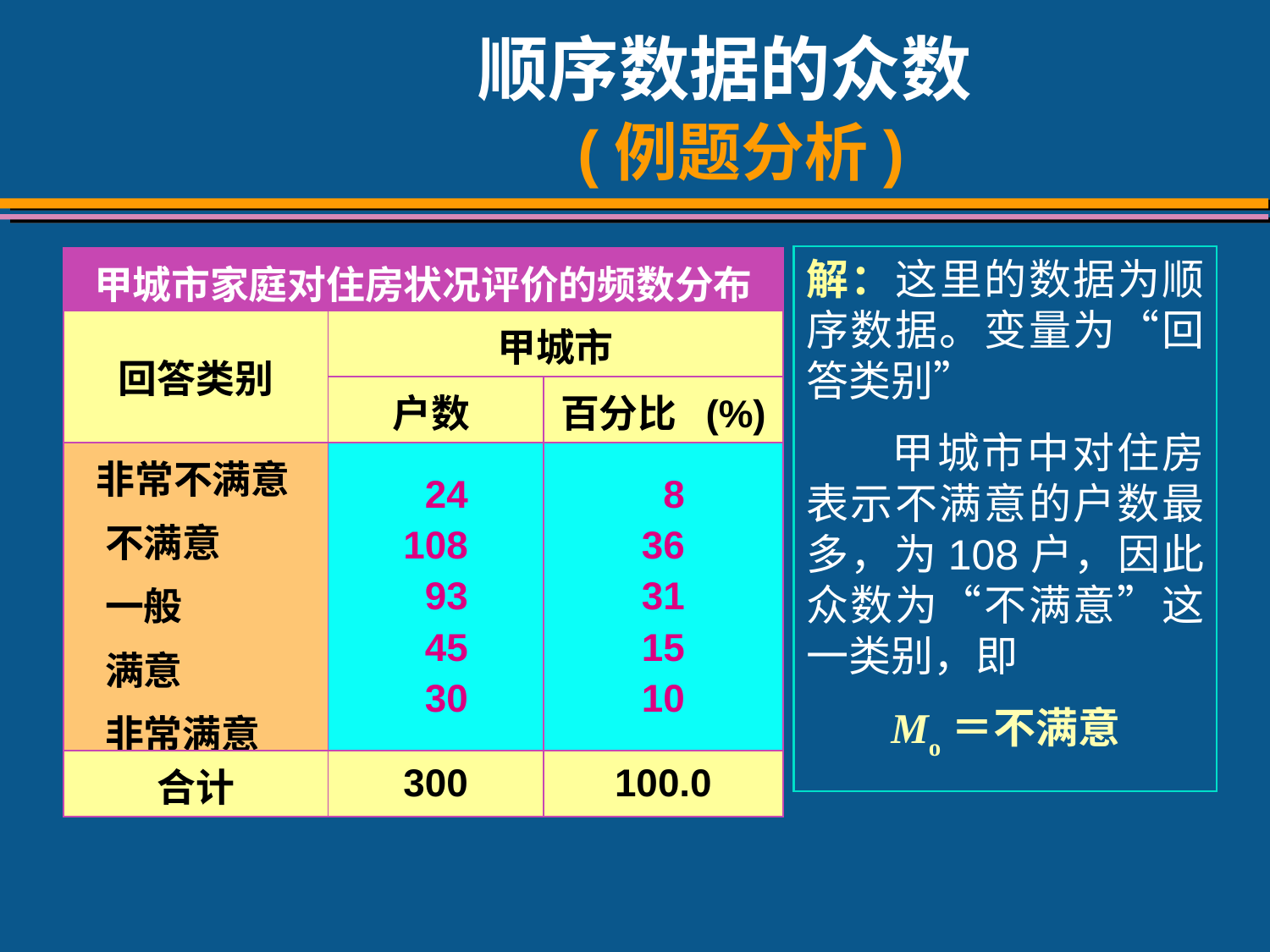

# 顺序数据的众数 (例题分析)
解：这里的数据为顺序数据。变量为“回答类别”
      甲城市中对住房表示不满意的户数最多，为108户，因此众数为“不满意”这一类别，即
        Mo＝不满意

| 甲城市家庭对住房状况评价的频数分布 |  |  |
| --- | --- | --- |
| 回答类别 | 甲城市 |  |
|  | 户数 (户) | 百分比 (%) |
| 非常不满意 不满意 一般 满意 非常满意 | 24 108 93 45 30 | 8 36 31 15 10 |
| 合计 | 300 | 100.0 |